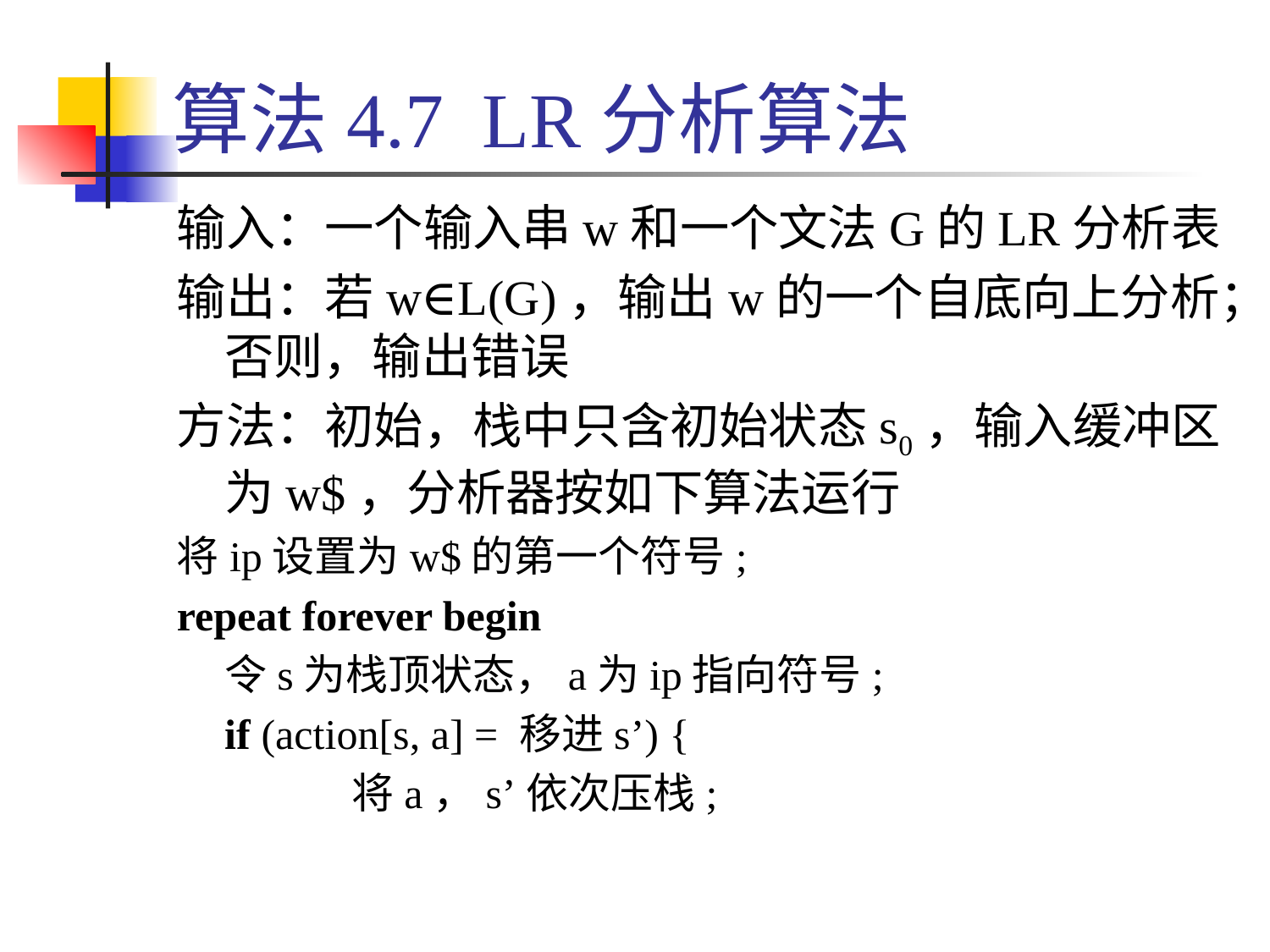

# 算法4.7  LR分析算法
输入：一个输入串w和一个文法G的LR分析表
输出：若w∈L(G)，输出w的一个自底向上分析；否则，输出错误
方法：初始，栈中只含初始状态s0，输入缓冲区为w$，分析器按如下算法运行
将ip设置为w$的第一个符号;
repeat forever begin
	令s为栈顶状态，a为ip指向符号;
	if (action[s, a] = 移进s’) {
		将a，s’依次压栈;